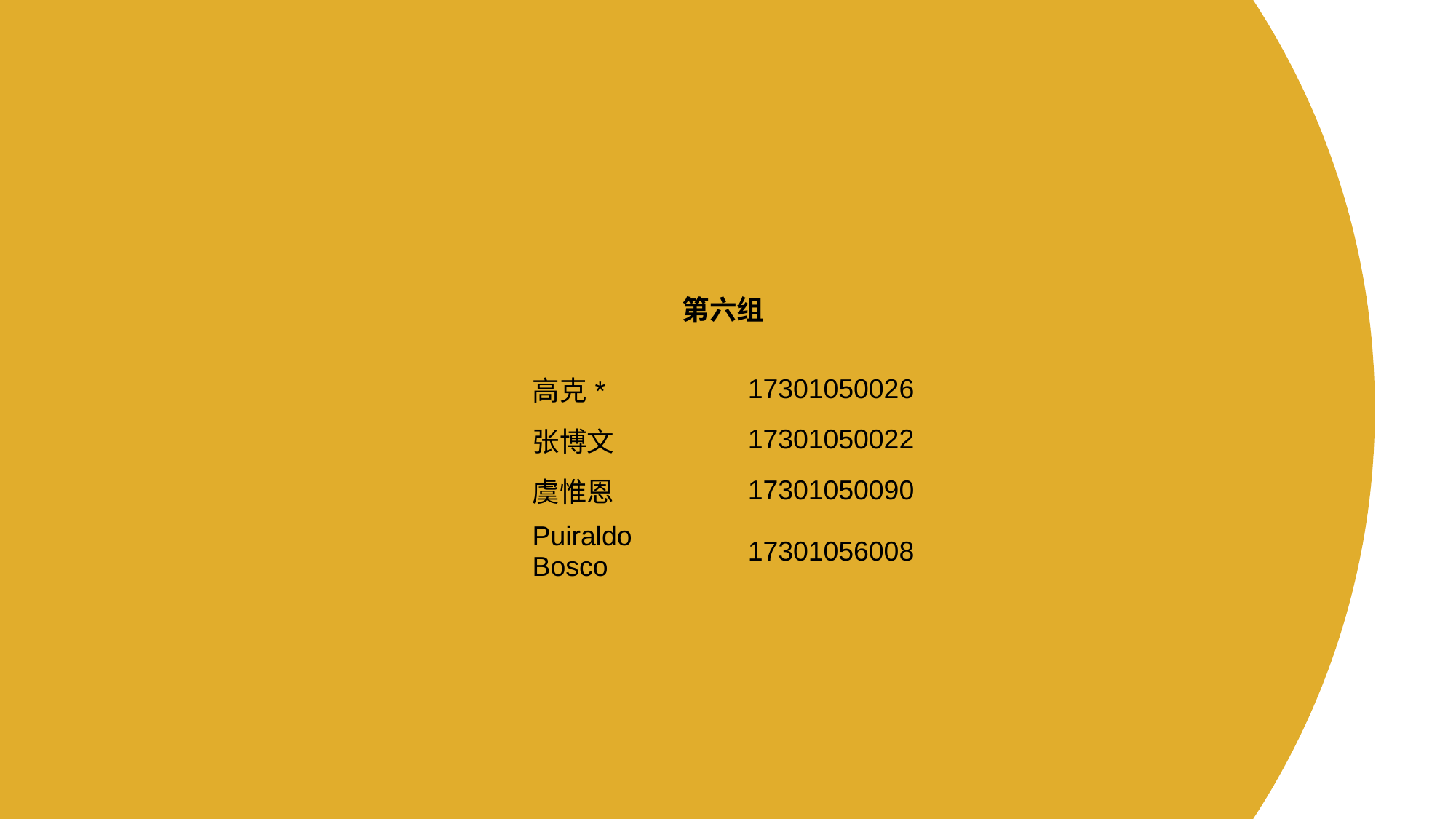

| 第六组 |  |
| --- | --- |
| 高克\* | 17301050026 |
| 张博文 | 17301050022 |
| 虞惟恩 | 17301050090 |
| Puiraldo Bosco | 17301056008 |